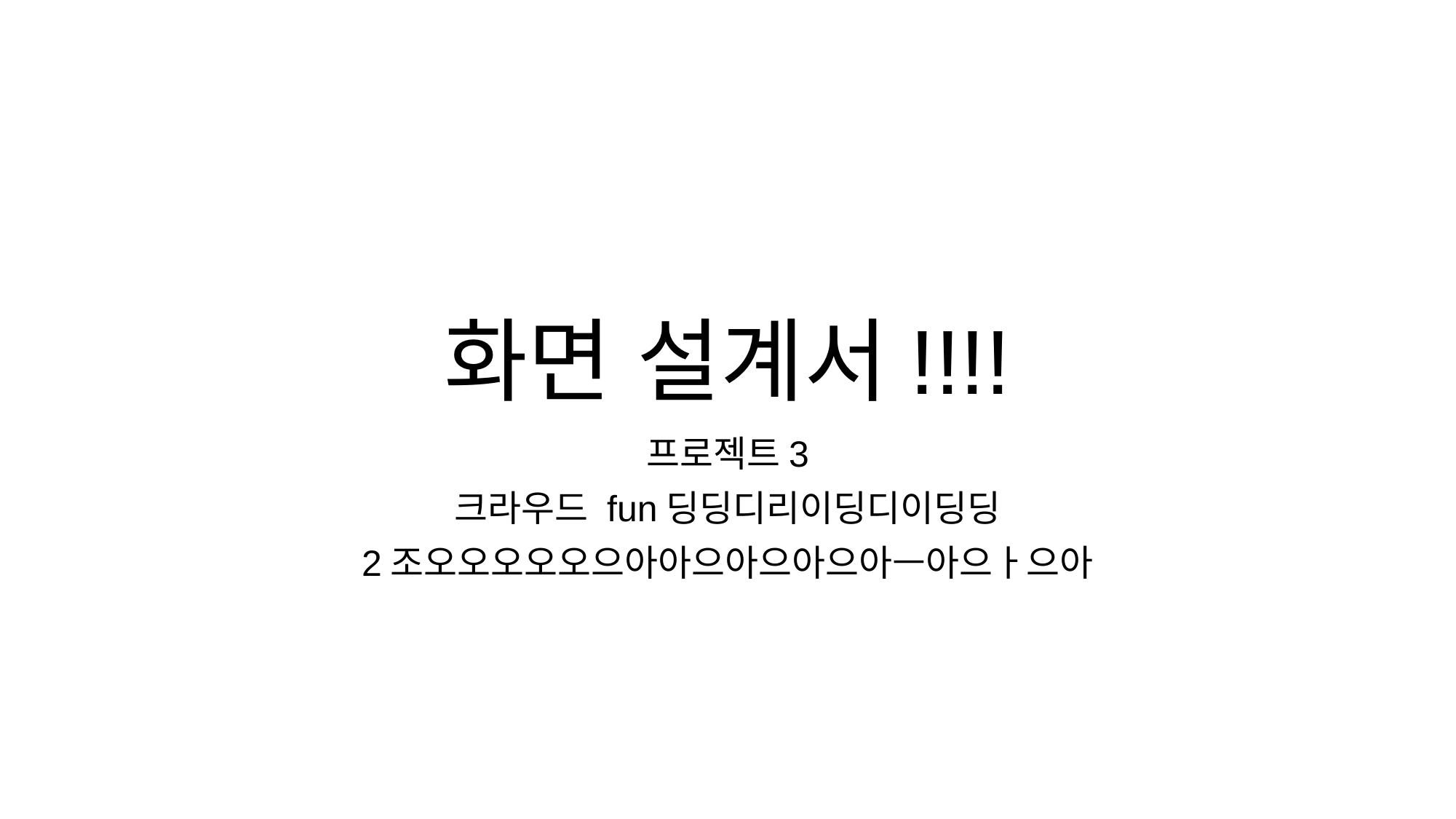

# 화면 설계서!!!!
프로젝트3
크라우드 fun딩딩디리이딩디이딩딩
2조오오오오오으아아으아으아으아ㅡ아으ㅏ으아